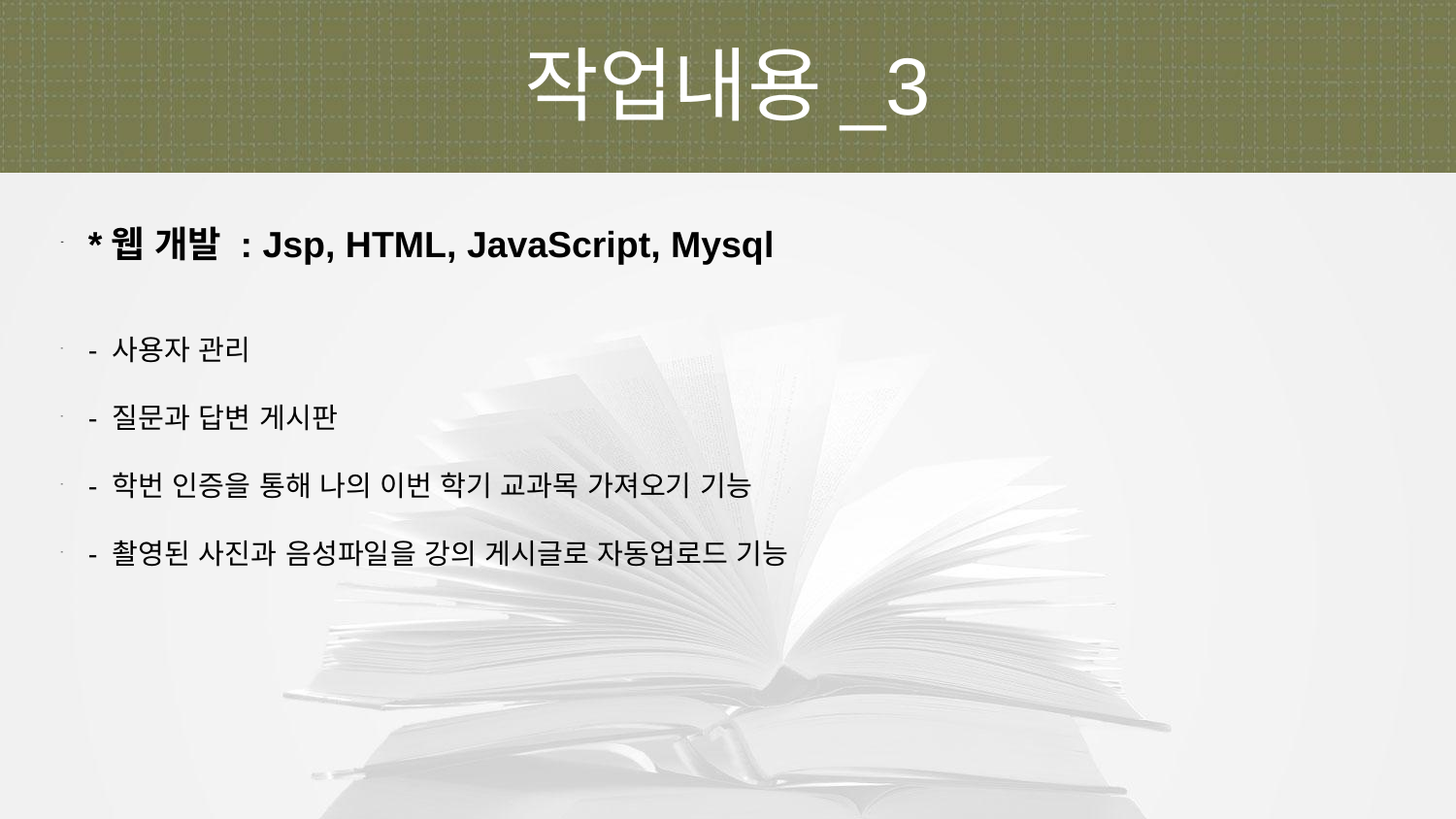

작업내용_3
*웹 개발 : Jsp, HTML, JavaScript, Mysql

- 사용자 관리

- 질문과 답변 게시판

- 학번 인증을 통해 나의 이번 학기 교과목 가져오기 기능

- 촬영된 사진과 음성파일을 강의 게시글로 자동업로드 기능